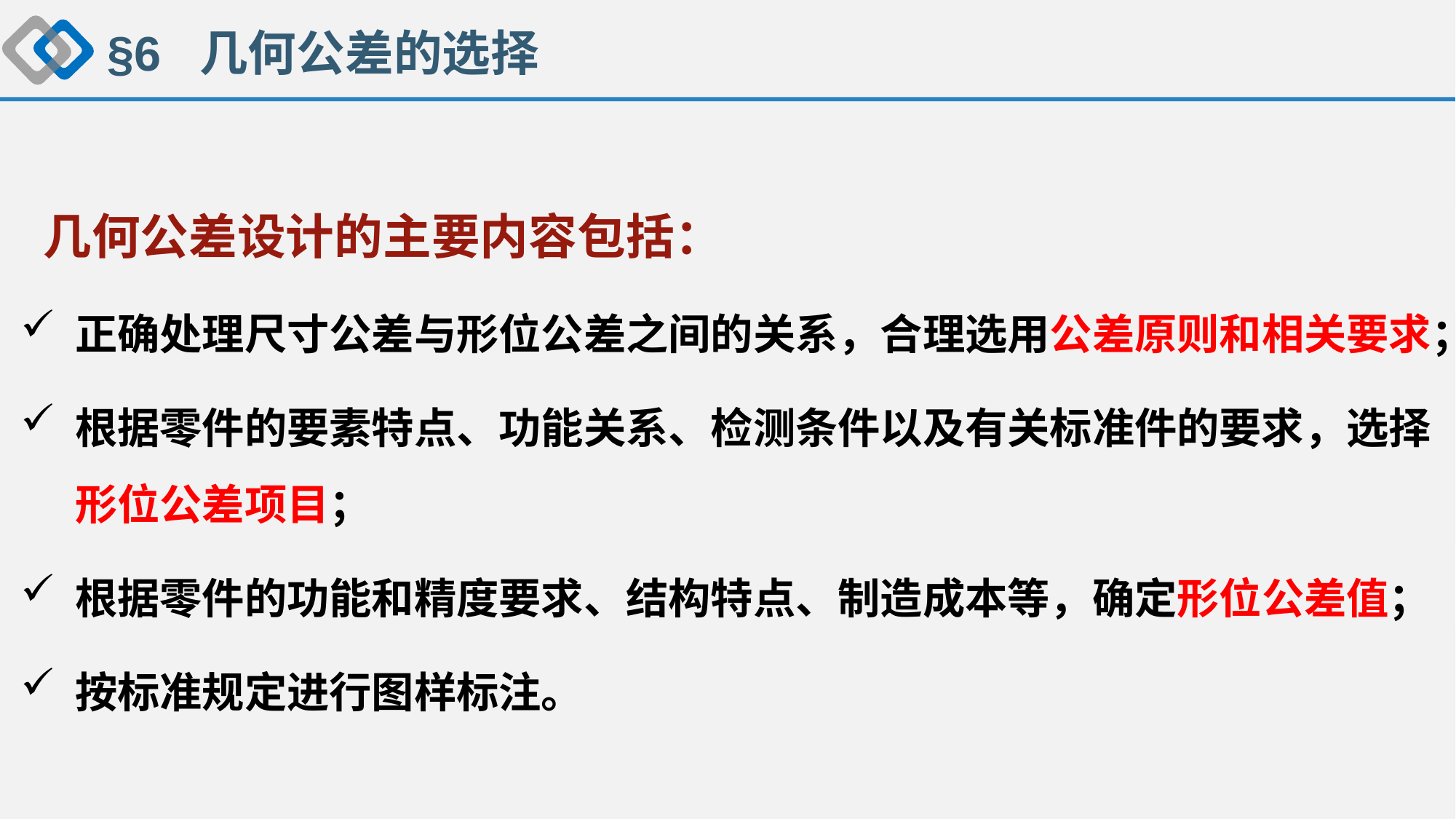

§6  几何公差的选择
 几何公差设计的主要内容包括：
正确处理尺寸公差与形位公差之间的关系，合理选用公差原则和相关要求；
根据零件的要素特点、功能关系、检测条件以及有关标准件的要求，选择形位公差项目；
根据零件的功能和精度要求、结构特点、制造成本等，确定形位公差值；
按标准规定进行图样标注。